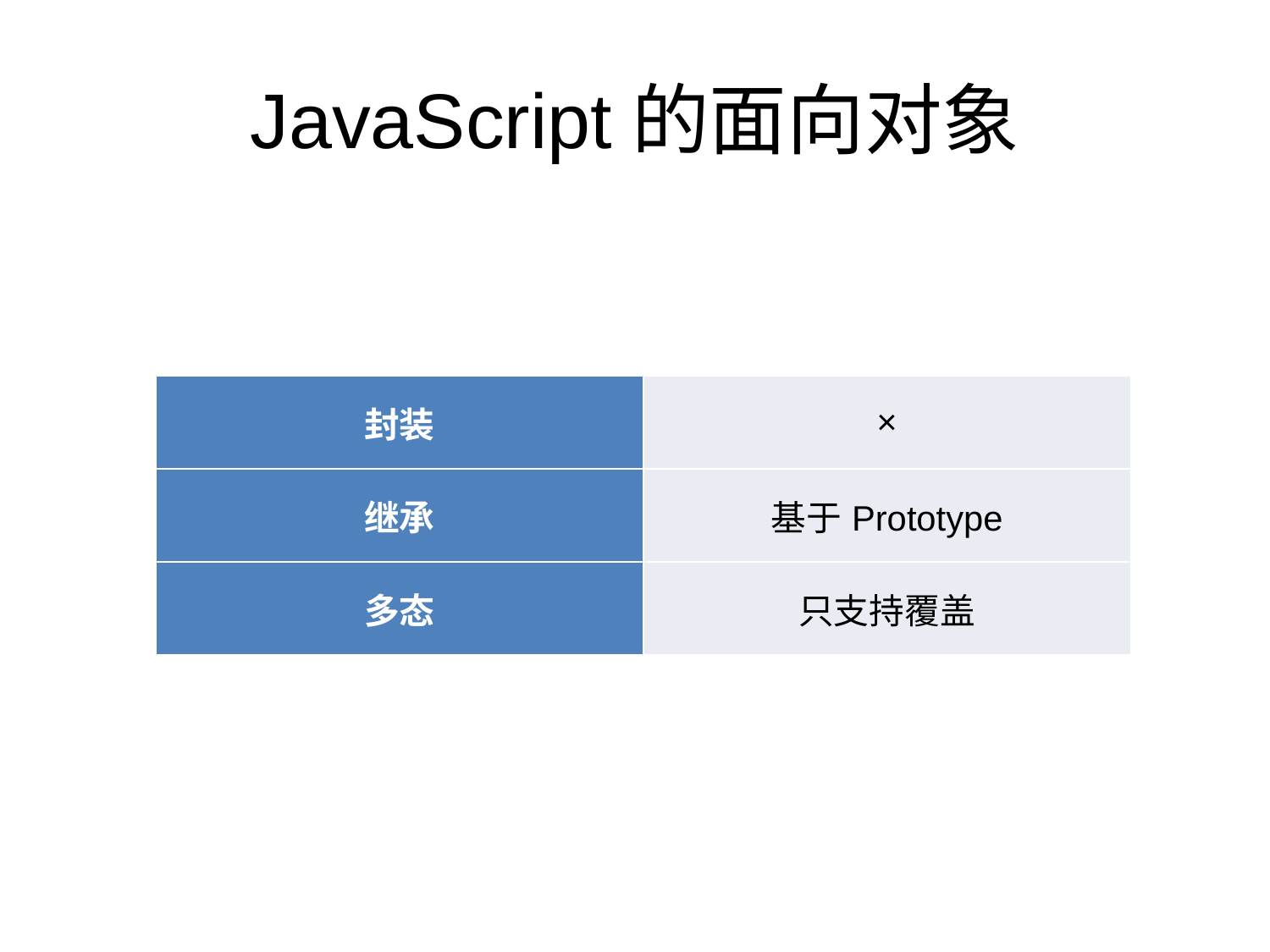

# JavaScript的面向对象
| 封装 | × |
| --- | --- |
| 继承 | 基于Prototype |
| 多态 | 只支持覆盖 |